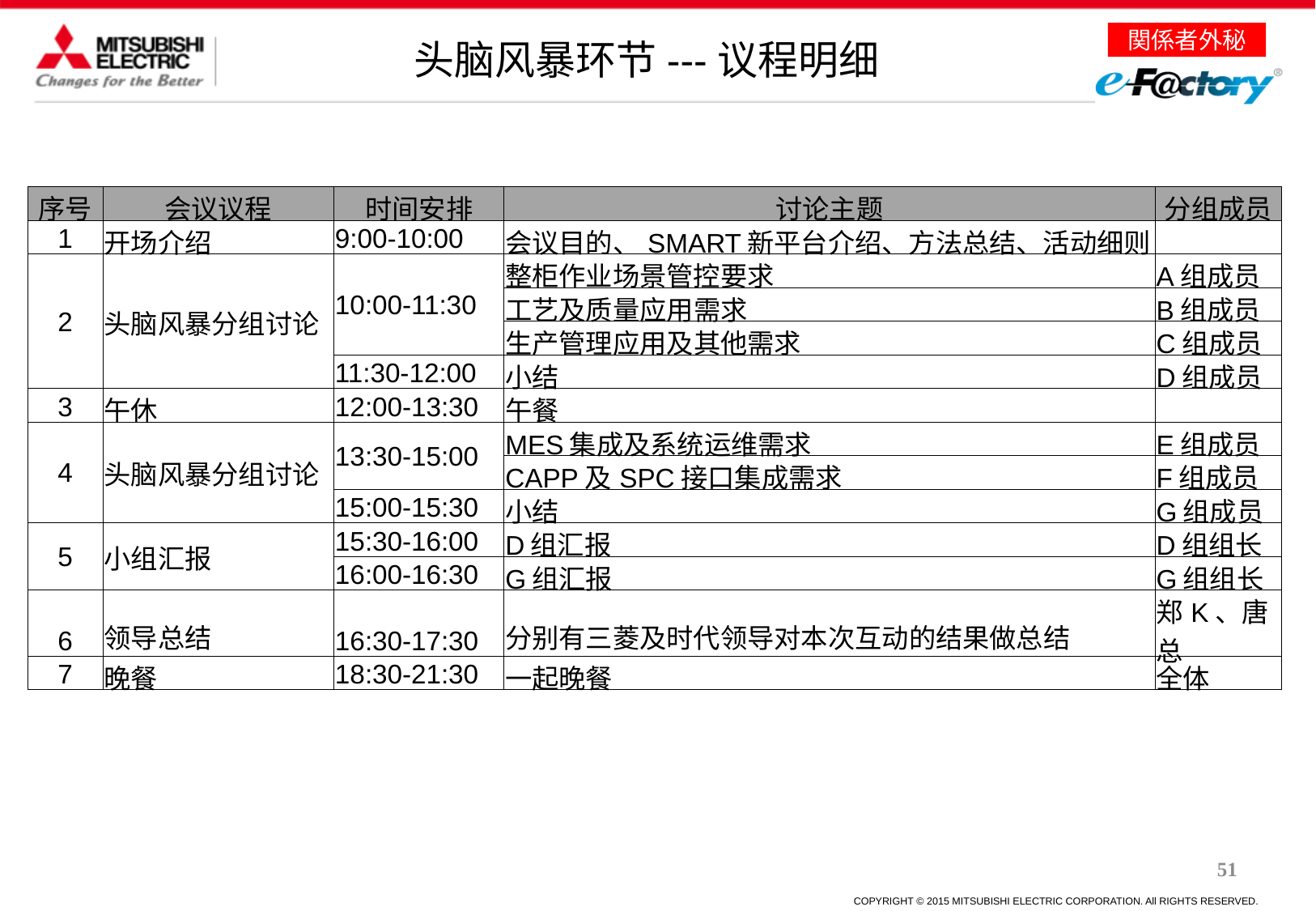

头脑风暴环节---议程明细
| 序号 | 会议议程 | 时间安排 | 讨论主题 | 分组成员 |
| --- | --- | --- | --- | --- |
| 1 | 开场介绍 | 9:00-10:00 | 会议目的、SMART新平台介绍、方法总结、活动细则 |  |
| 2 | 头脑风暴分组讨论 | 10:00-11:30 | 整柜作业场景管控要求 | A组成员 |
|  |  |  | 工艺及质量应用需求 | B组成员 |
|  |  |  | 生产管理应用及其他需求 | C组成员 |
|  |  | 11:30-12:00 | 小结 | D组成员 |
| 3 | 午休 | 12:00-13:30 | 午餐 |  |
| 4 | 头脑风暴分组讨论 | 13:30-15:00 | MES集成及系统运维需求 | E组成员 |
|  |  |  | CAPP及SPC接口集成需求 | F组成员 |
|  |  | 15:00-15:30 | 小结 | G组成员 |
| 5 | 小组汇报 | 15:30-16:00 | D组汇报 | D组组长 |
|  |  | 16:00-16:30 | G组汇报 | G组组长 |
| 6 | 领导总结 | 16:30-17:30 | 分别有三菱及时代领导对本次互动的结果做总结 | 郑K、唐总 |
| 7 | 晚餐 | 18:30-21:30 | 一起晚餐 | 全体 |
51